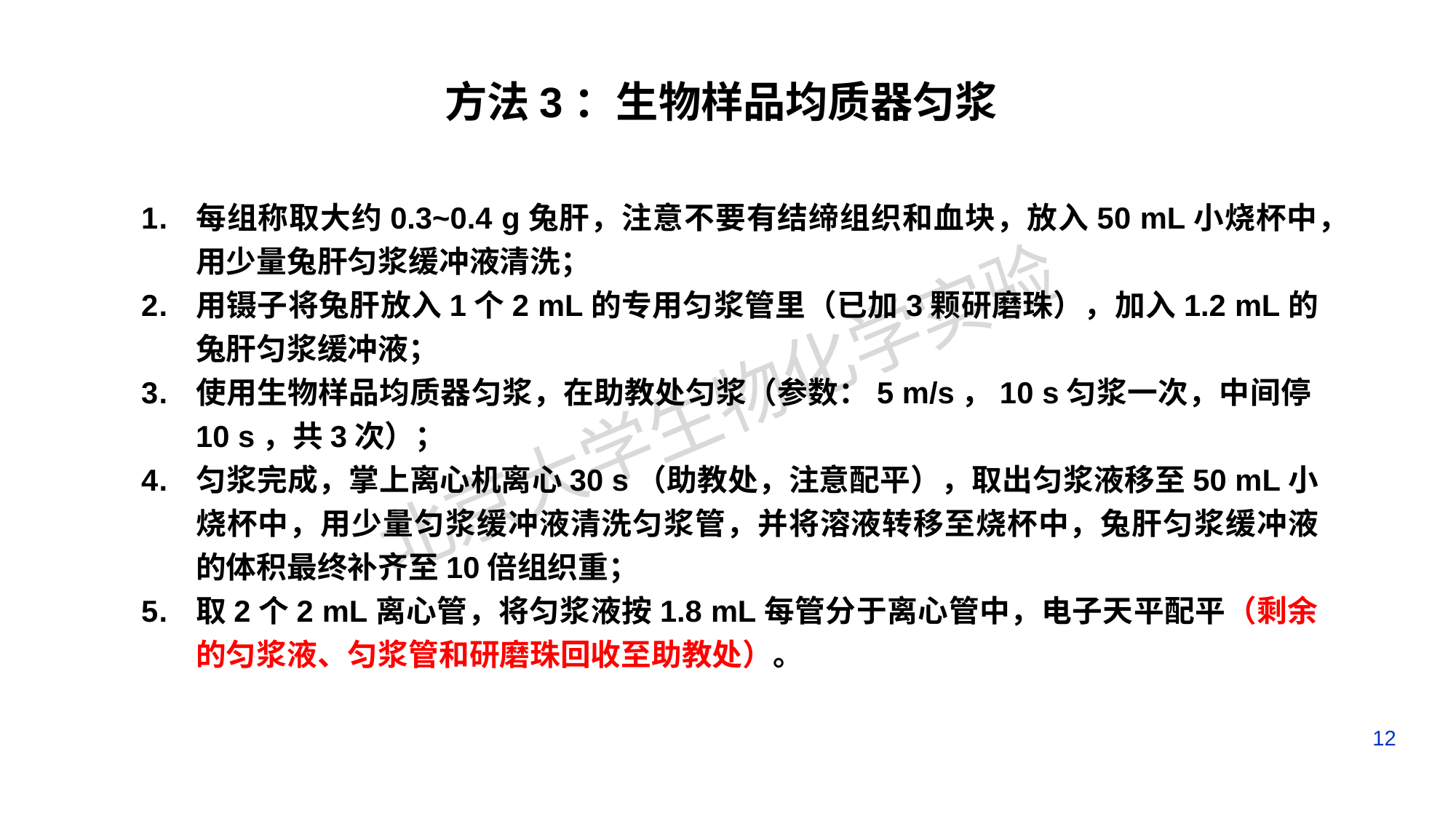

# 方法3：生物样品均质器匀浆
每组称取大约0.3~0.4 g兔肝，注意不要有结缔组织和血块，放入50 mL小烧杯中，用少量兔肝匀浆缓冲液清洗；
用镊子将兔肝放入1个2 mL的专用匀浆管里（已加3颗研磨珠），加入1.2 mL的兔肝匀浆缓冲液；
使用生物样品均质器匀浆，在助教处匀浆（参数：5 m/s，10 s匀浆一次，中间停10 s，共3次）；
匀浆完成，掌上离心机离心30 s（助教处，注意配平），取出匀浆液移至50 mL小烧杯中，用少量匀浆缓冲液清洗匀浆管，并将溶液转移至烧杯中，兔肝匀浆缓冲液的体积最终补齐至10倍组织重；
取2个2 mL离心管，将匀浆液按1.8 mL每管分于离心管中，电子天平配平（剩余的匀浆液、匀浆管和研磨珠回收至助教处）。
12